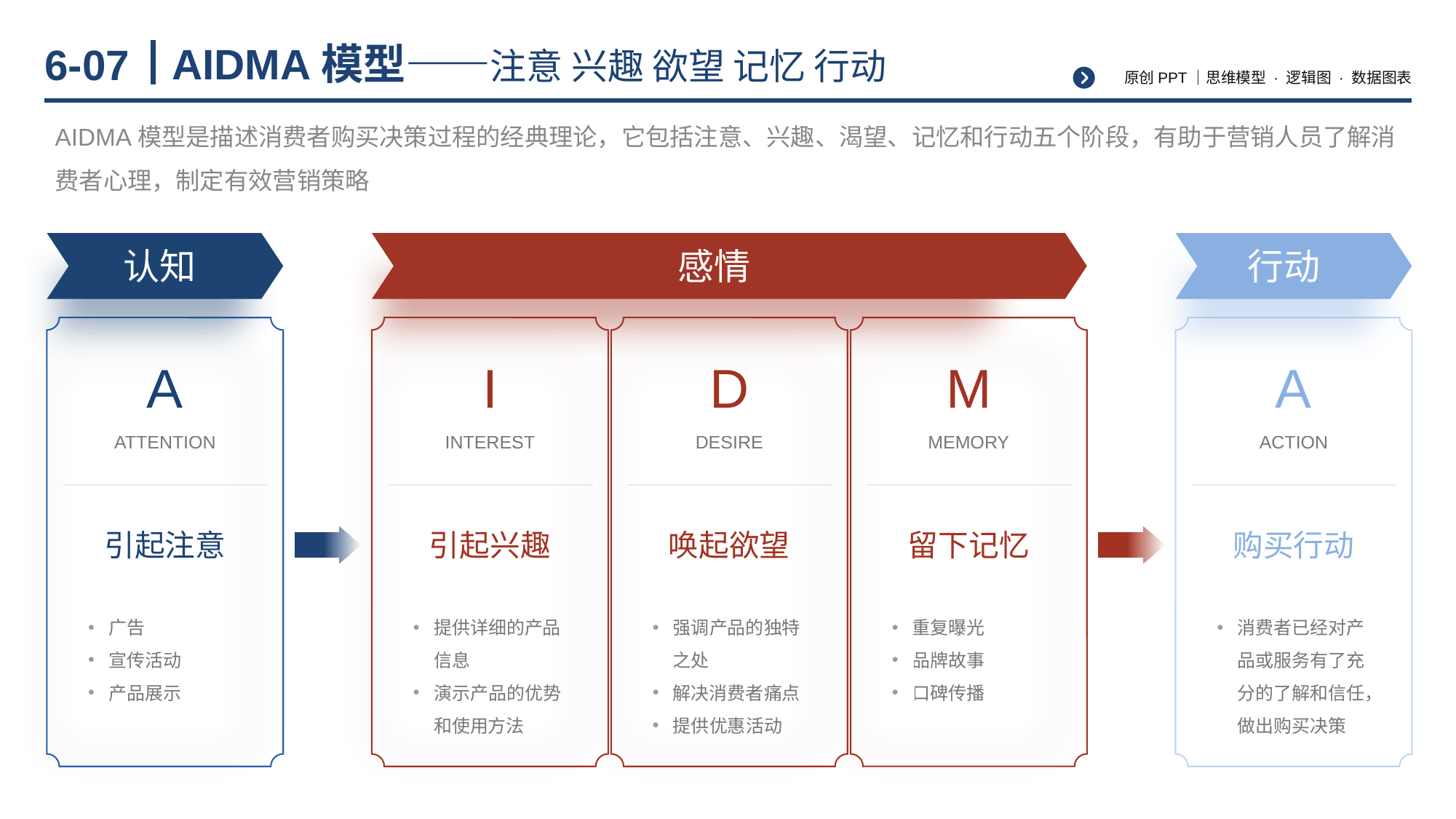

# AIDMA模型——注意 兴趣 欲望 记忆 行动
6-07
AIDMA模型是描述消费者购买决策过程的经典理论，它包括注意、兴趣、渴望、记忆和行动五个阶段，有助于营销人员了解消费者心理，制定有效营销策略

认知
感情
行动

A
I
D
M
A
attention
interest
desire
memory
action

引起注意
引起兴趣
唤起欲望
留下记忆
购买行动
广告
宣传活动
产品展示
提供详细的产品信息
演示产品的优势和使用方法
强调产品的独特之处
解决消费者痛点
提供优惠活动
重复曝光
品牌故事
口碑传播
消费者已经对产品或服务有了充分的了解和信任，做出购买决策